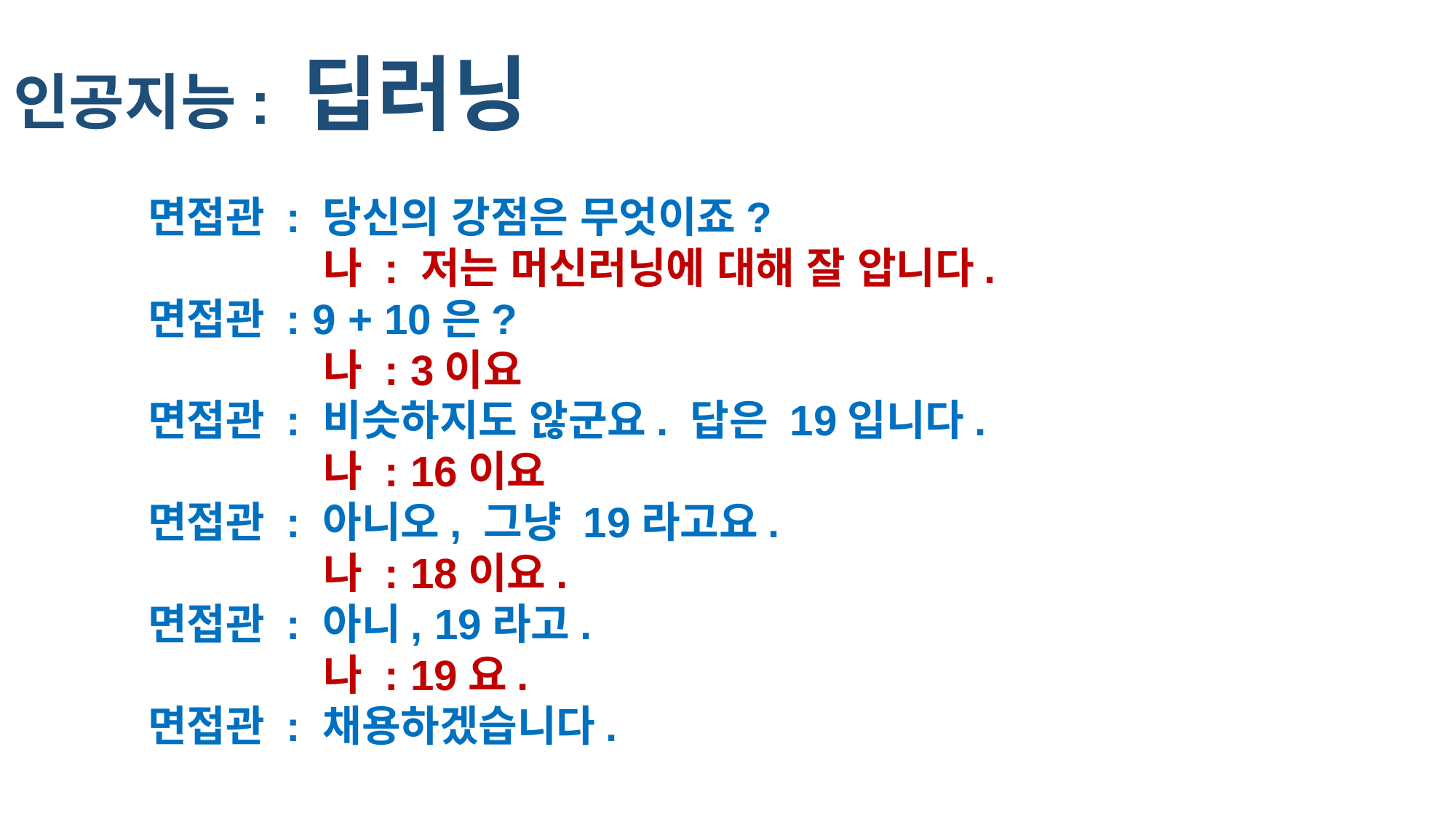

인공지능: 딥러닝
면접관 : 당신의 강점은 무엇이죠?
              나 : 저는 머신러닝에 대해 잘 압니다.
면접관 : 9 + 10은?
              나 : 3이요
면접관 : 비슷하지도 않군요. 답은 19입니다.
              나 : 16이요
면접관 : 아니오, 그냥 19라고요.
              나 : 18이요.
면접관 : 아니, 19라고.
              나 : 19요.
면접관 : 채용하겠습니다.